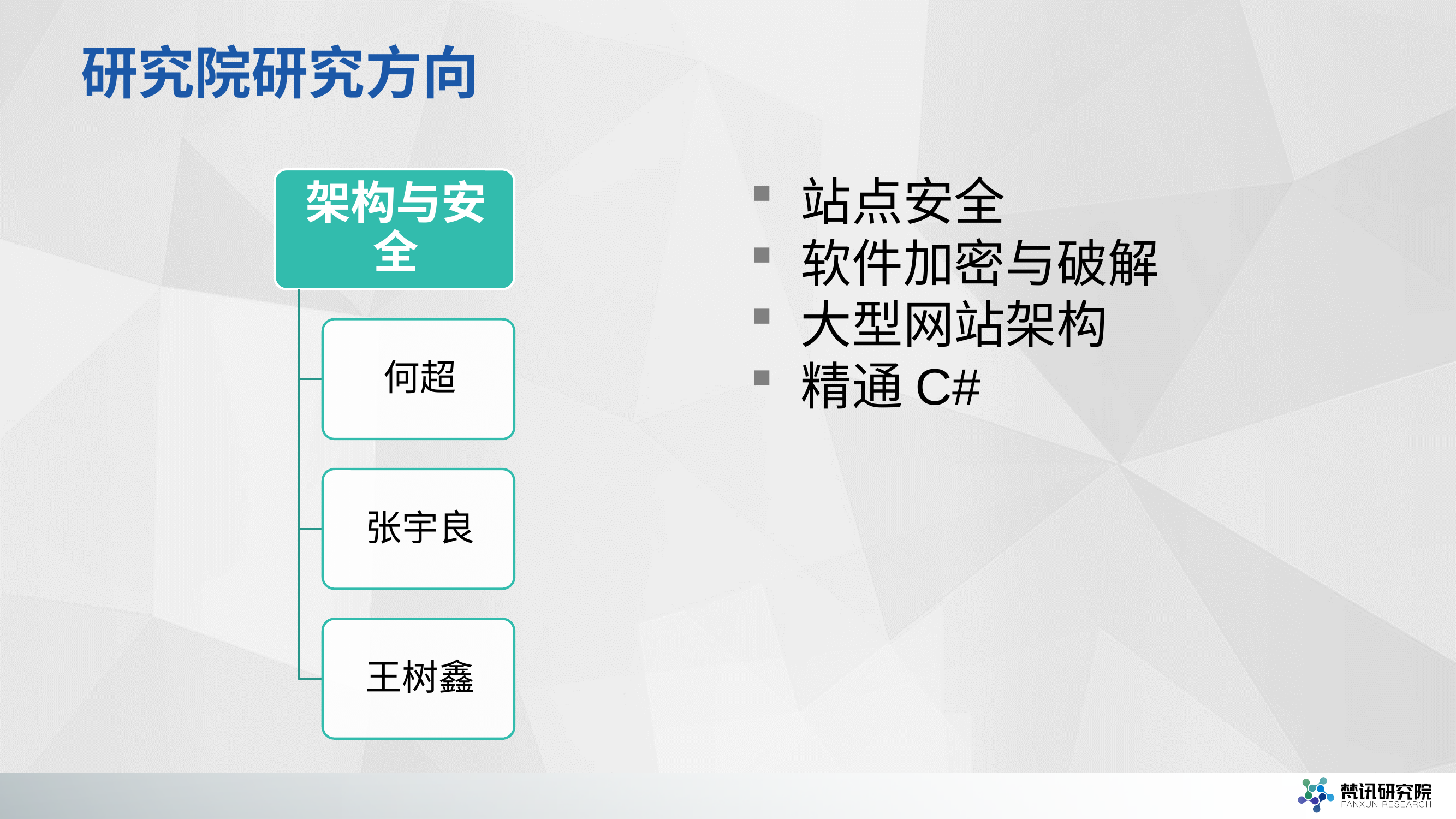

# 研究院研究方向
站点安全
软件加密与破解
大型网站架构
精通C#
架构与安全
何超
张宇良
王树鑫